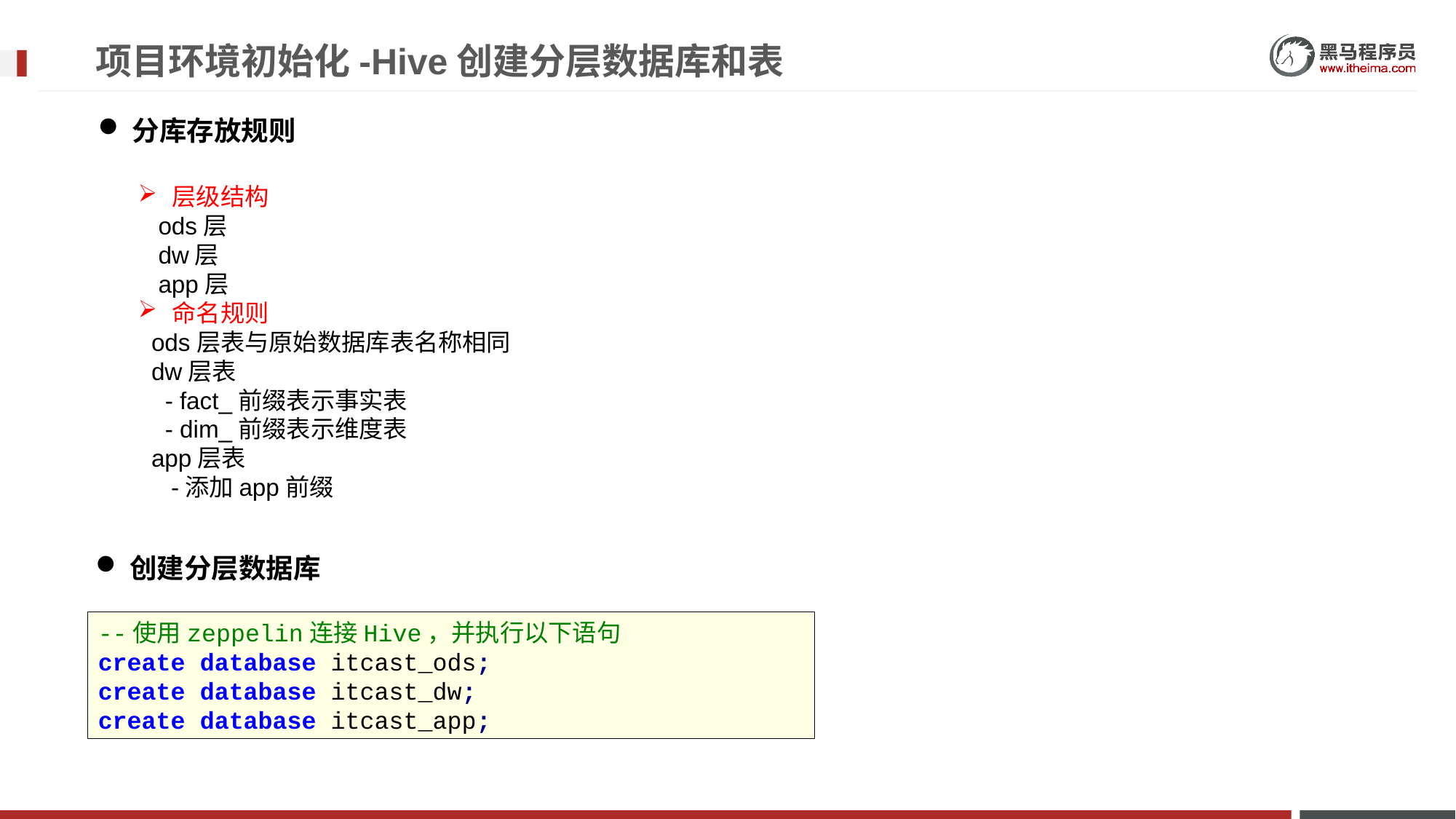

# 项目环境初始化-Hive创建分层数据库和表
分库存放规则
层级结构
   ods层
   dw层
   app层
命名规则
  ods层表与原始数据库表名称相同
  dw层表
    - fact_前缀表示事实表
    - dim_前缀表示维度表
  app层表
     -添加app前缀

创建分层数据库
--使用zeppelin连接Hive，并执行以下语句
create database itcast_ods;
create database itcast_dw;
create database itcast_app;